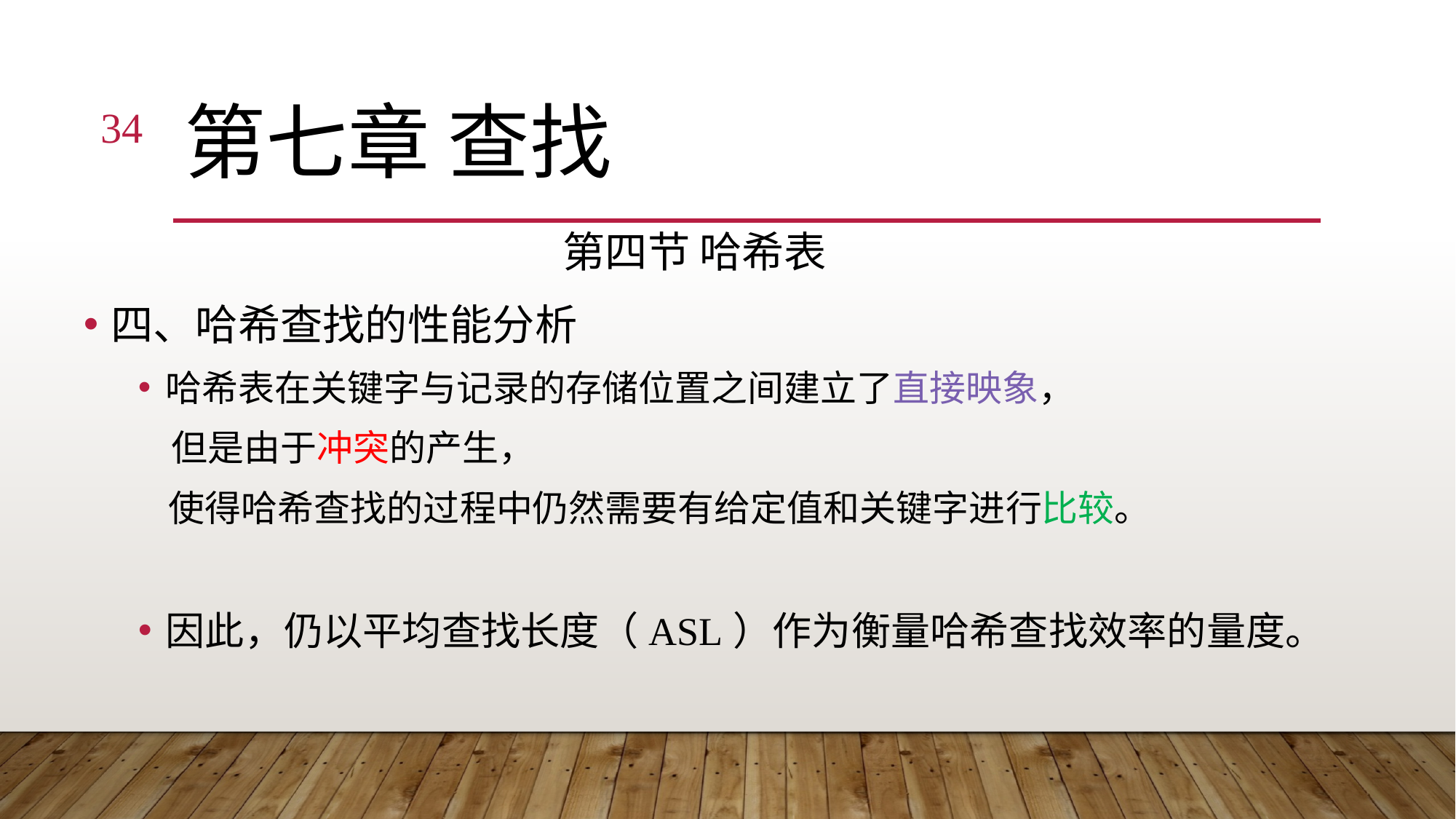

34
# 第七章 查找
第四节 哈希表
四、哈希查找的性能分析
哈希表在关键字与记录的存储位置之间建立了直接映象，
   但是由于冲突的产生，
   使得哈希查找的过程中仍然需要有给定值和关键字进行比较。

因此，仍以平均查找长度（ASL）作为衡量哈希查找效率的量度。